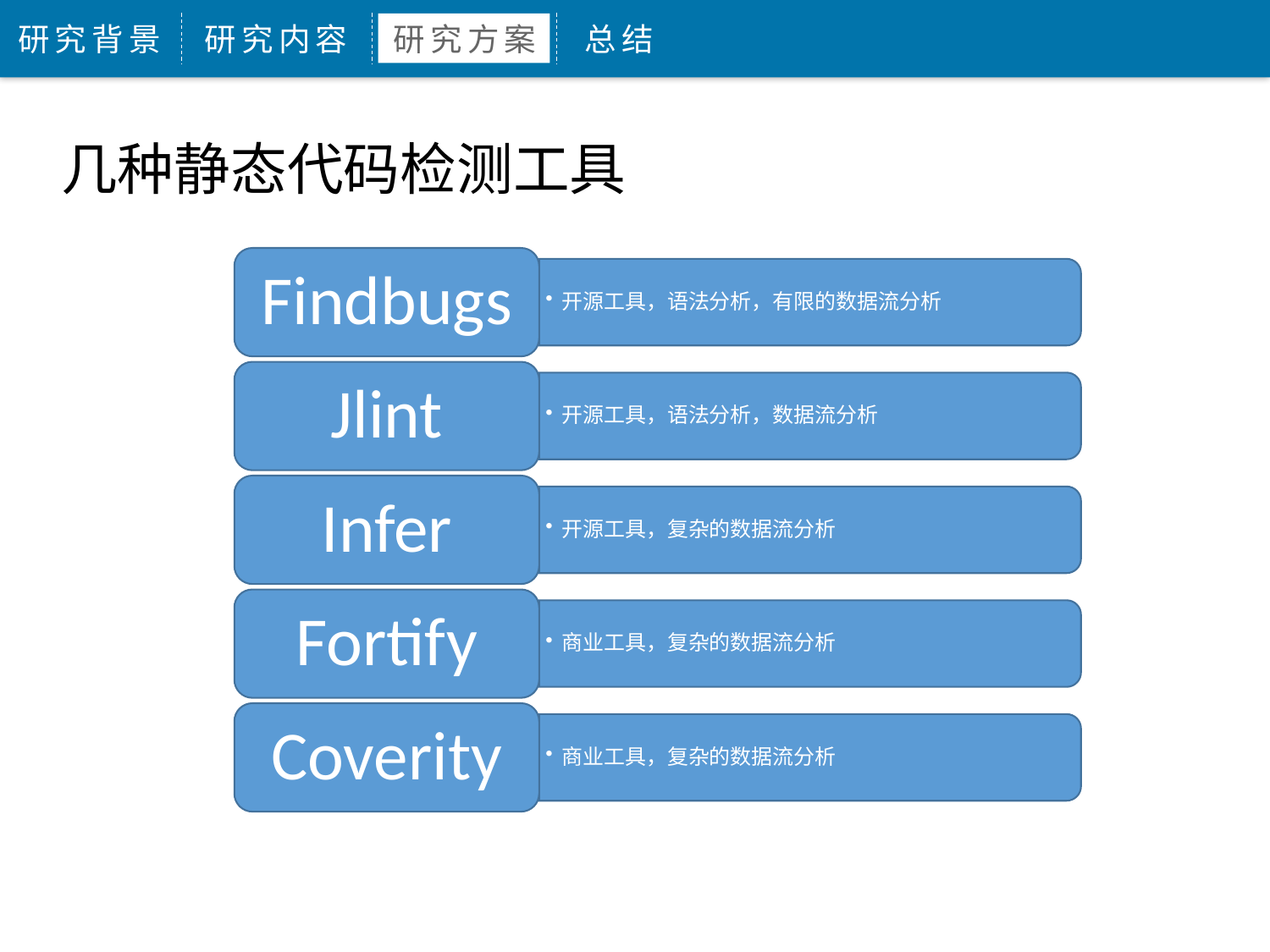

研究背景
研究内容
研究方案
总结

几种静态代码检测工具
Findbugs
开源工具，语法分析，有限的数据流分析
Jlint
开源工具，语法分析，数据流分析
Infer
开源工具，复杂的数据流分析
Fortify
商业工具，复杂的数据流分析
Coverity
商业工具，复杂的数据流分析